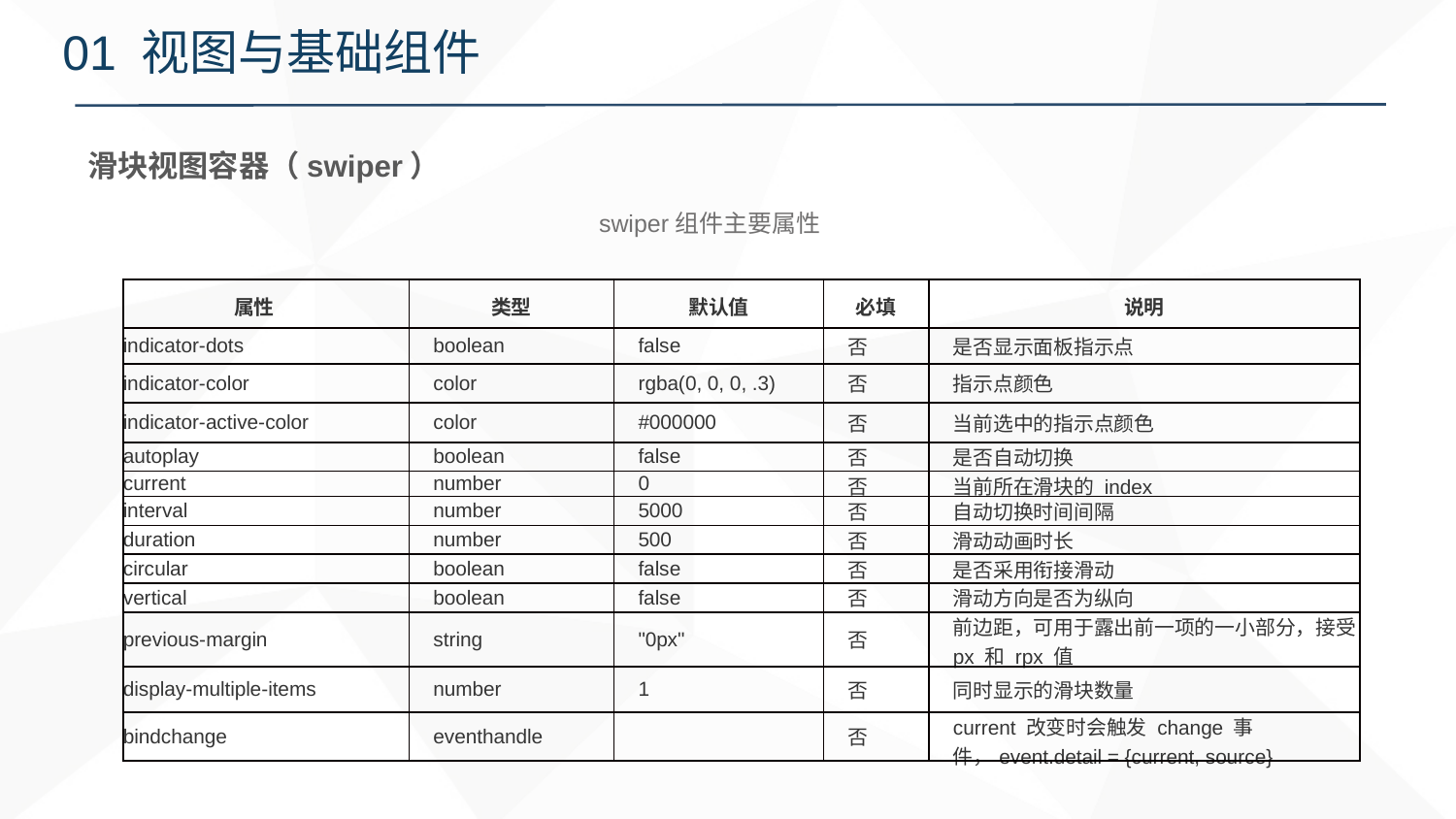

# 01 视图与基础组件
滑块视图容器（swiper）
swiper组件主要属性
| 属性 | 类型 | 默认值 | 必填 | 说明 |
| --- | --- | --- | --- | --- |
| indicator-dots | boolean | false | 否 | 是否显示面板指示点 |
| indicator-color | color | rgba(0, 0, 0, .3) | 否 | 指示点颜色 |
| indicator-active-color | color | #000000 | 否 | 当前选中的指示点颜色 |
| autoplay | boolean | false | 否 | 是否自动切换 |
| current | number | 0 | 否 | 当前所在滑块的 index |
| interval | number | 5000 | 否 | 自动切换时间间隔 |
| duration | number | 500 | 否 | 滑动动画时长 |
| circular | boolean | false | 否 | 是否采用衔接滑动 |
| vertical | boolean | false | 否 | 滑动方向是否为纵向 |
| previous-margin | string | "0px" | 否 | 前边距，可用于露出前一项的一小部分，接受 px 和 rpx 值 |
| display-multiple-items | number | 1 | 否 | 同时显示的滑块数量 |
| bindchange | eventhandle |  | 否 | current 改变时会触发 change 事件，event.detail = {current, source} |